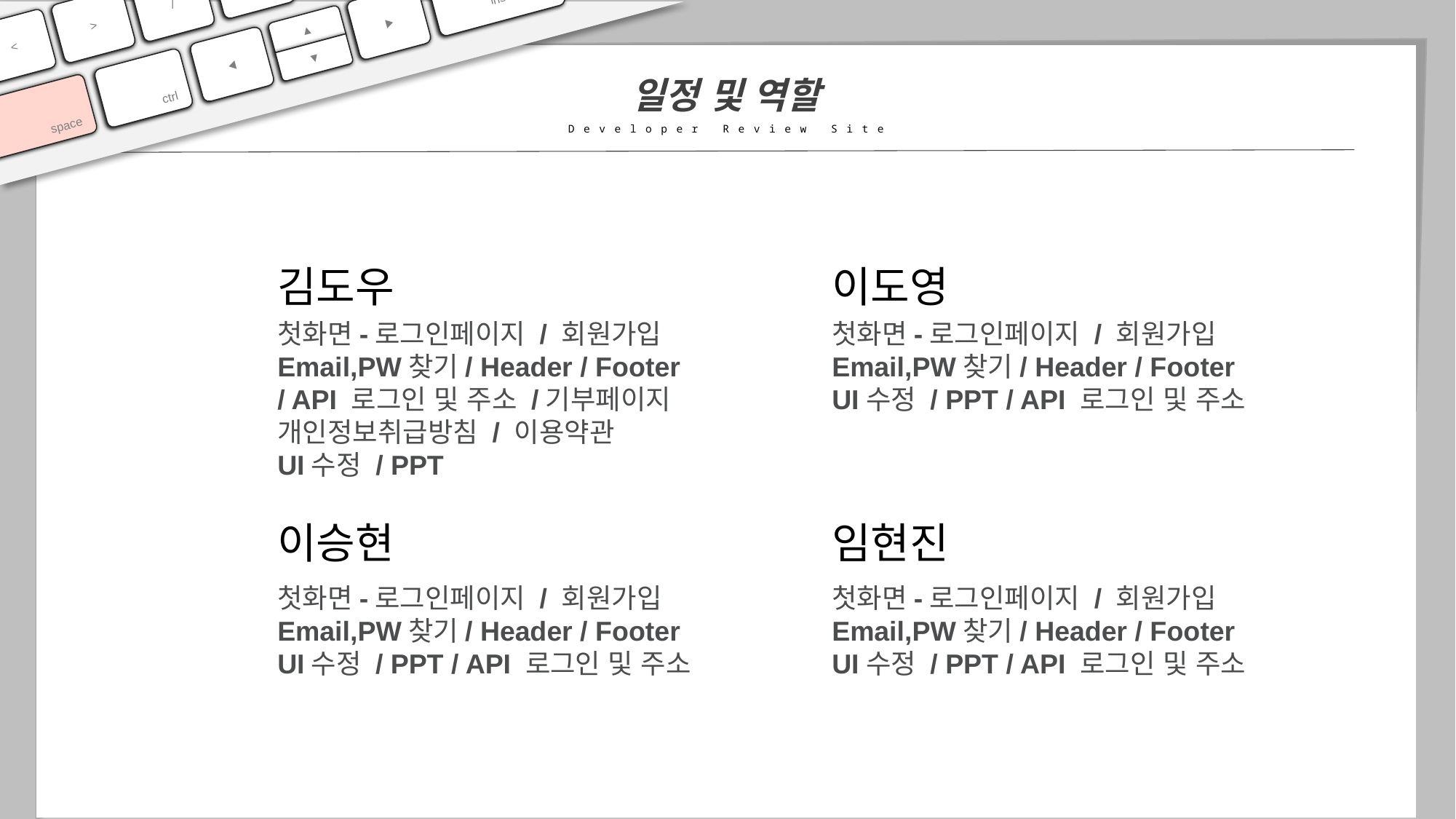

shift
0
ins
/
>

▲
<
◀
▼
ctrl
space
▶

일정 및 역할
Developer Review Site
김도우
이도영
첫화면-로그인페이지 / 회원가입 Email,PW찾기/ Header / Footer
/ API 로그인 및 주소 /기부페이지
개인정보취급방침 / 이용약관
UI수정 / PPT

첫화면-로그인페이지 / 회원가입 Email,PW찾기/ Header / Footer
UI수정 / PPT / API 로그인 및 주소
이승현
임현진
첫화면-로그인페이지 / 회원가입 Email,PW찾기/ Header / Footer
UI수정 / PPT / API 로그인 및 주소
첫화면-로그인페이지 / 회원가입 Email,PW찾기/ Header / Footer
UI수정 / PPT / API 로그인 및 주소